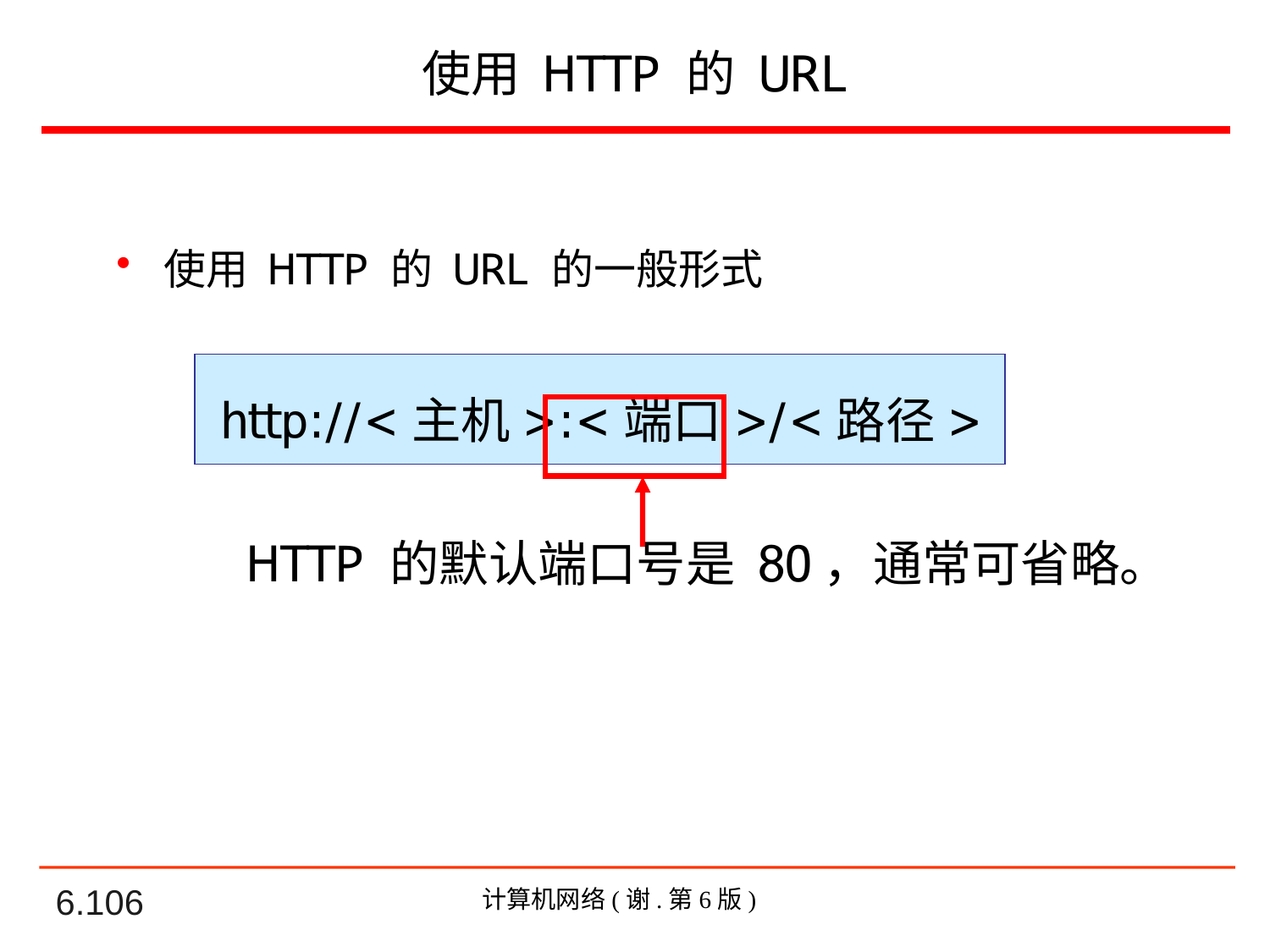

# 使用 HTTP 的 URL
使用 HTTP 的 URL 的一般形式

        http://<主机>:<端口>/<路径>

HTTP 的默认端口号是 80，通常可省略。